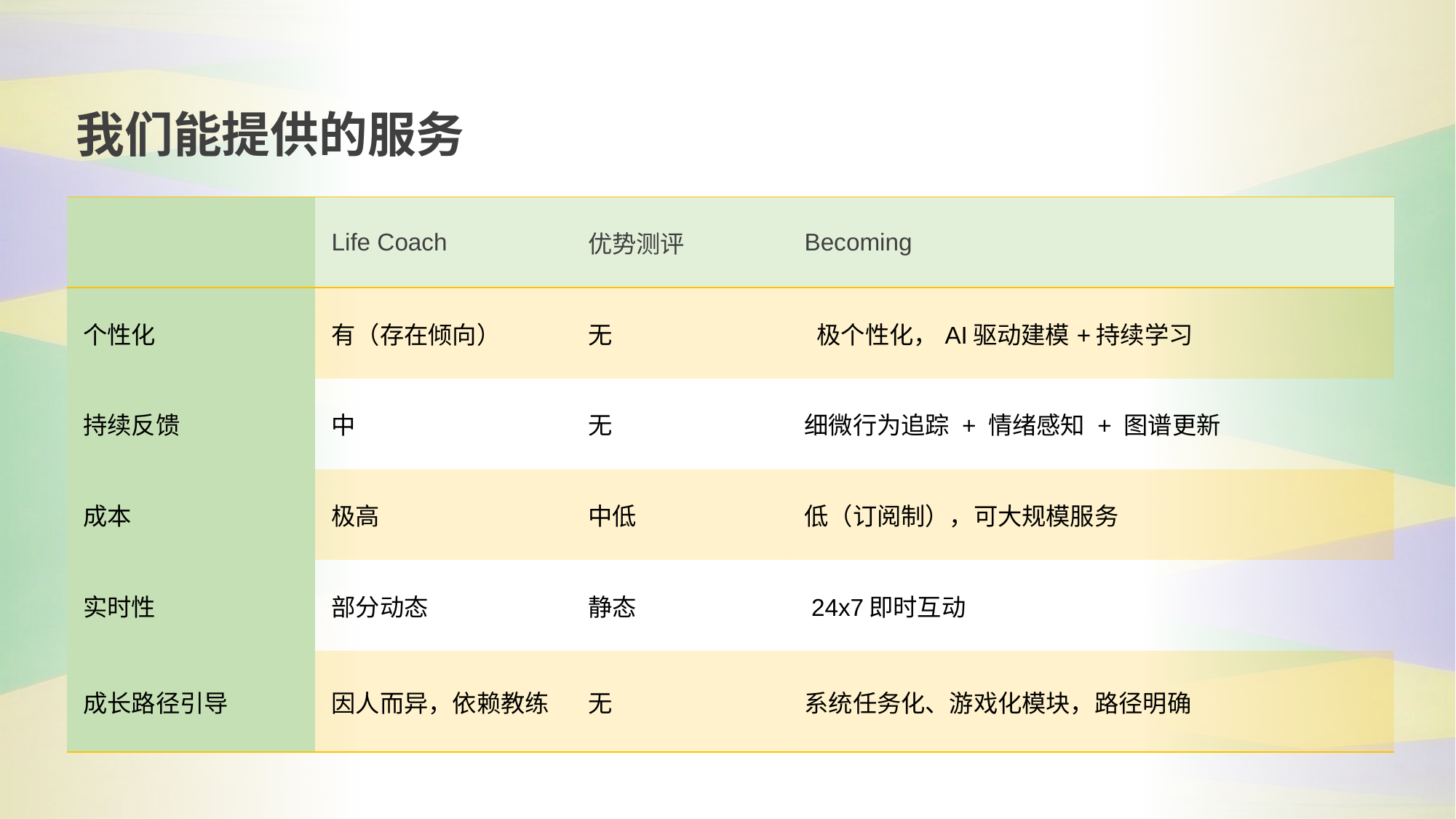

我们能提供的服务
|  | Life Coach | 优势测评 | Becoming |
| --- | --- | --- | --- |
| 个性化 | 有（存在倾向） | 无 | 极个性化，AI驱动建模+持续学习 |
| 持续反馈 | 中 | 无 | 细微行为追踪 + 情绪感知 + 图谱更新 |
| 成本 | 极高 | 中低 | 低（订阅制），可大规模服务 |
| 实时性 | 部分动态 | 静态 | 24x7即时互动 |
| 成长路径引导 | 因人而异，依赖教练 | 无 | 系统任务化、游戏化模块，路径明确 |